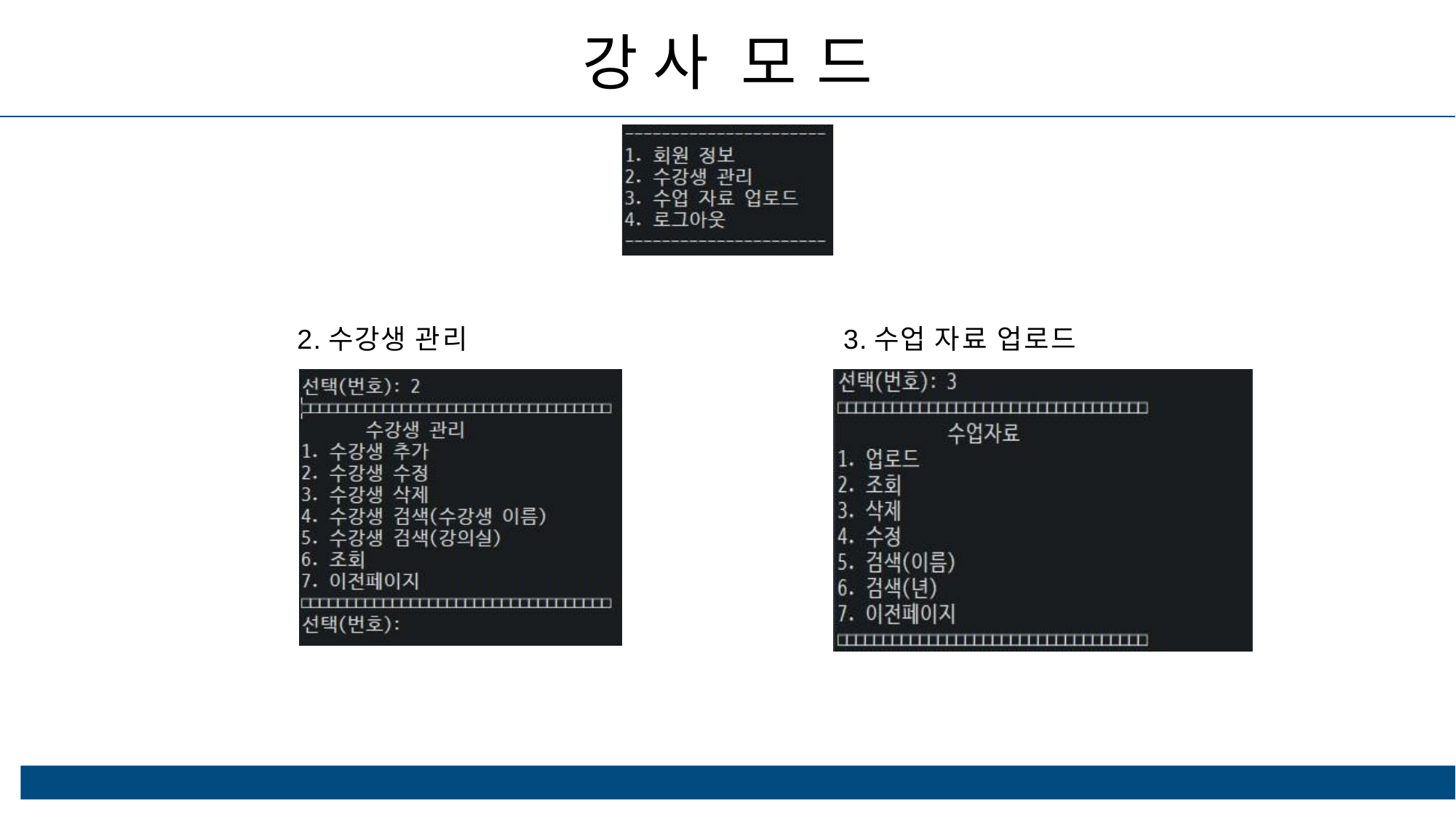

# 강사 모드

3.수업 자료 업로드
2.수강생 관리

ⓒSaebyeol Yu. Saebyeol’s PowerPoint